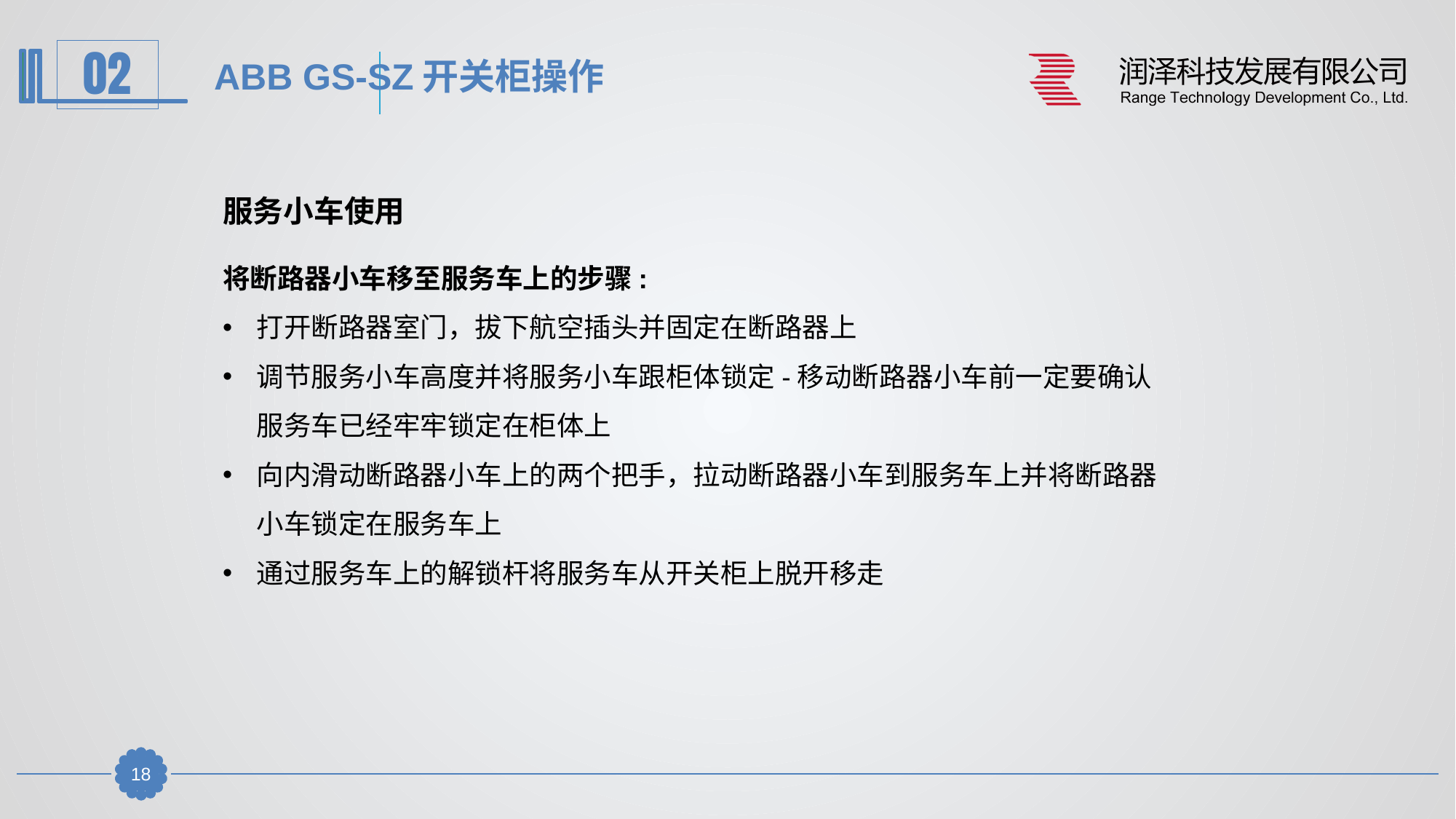

ABB GS-SZ开关柜操作
服务小车使用
将断路器小车移至服务车上的步骤:
打开断路器室门，拔下航空插头并固定在断路器上
调节服务小车高度并将服务小车跟柜体锁定-移动断路器小车前一定要确认服务车已经牢牢锁定在柜体上
向内滑动断路器小车上的两个把手，拉动断路器小车到服务车上并将断路器小车锁定在服务车上
通过服务车上的解锁杆将服务车从开关柜上脱开移走
18